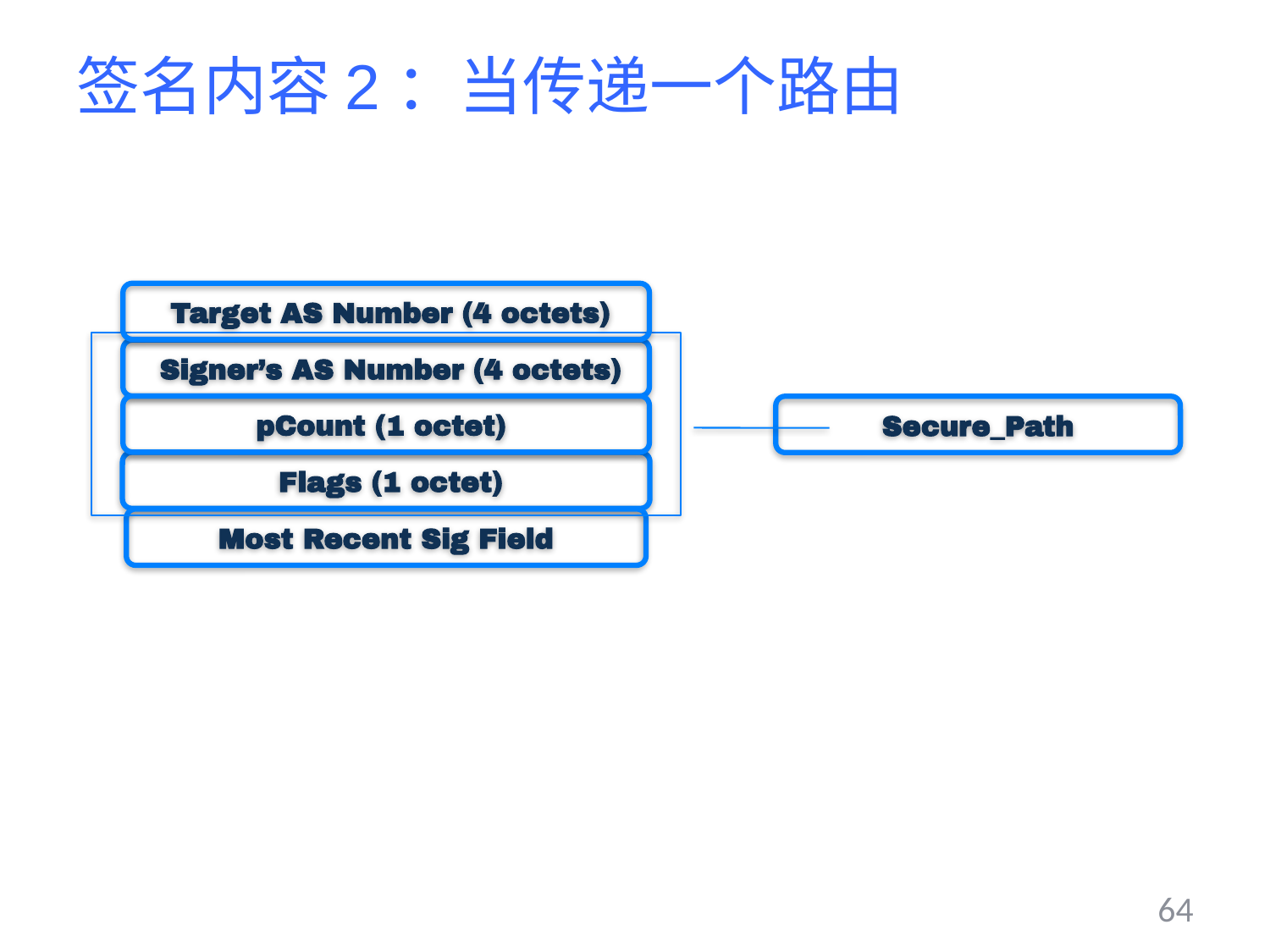

# 签名内容2：当传递一个路由
 Target AS Number (4 octets)

 Signer’s AS Number (4 octets)
pCount (1 octet)
Secure_Path
 Flags (1 octet)
Most Recent Sig Field
64